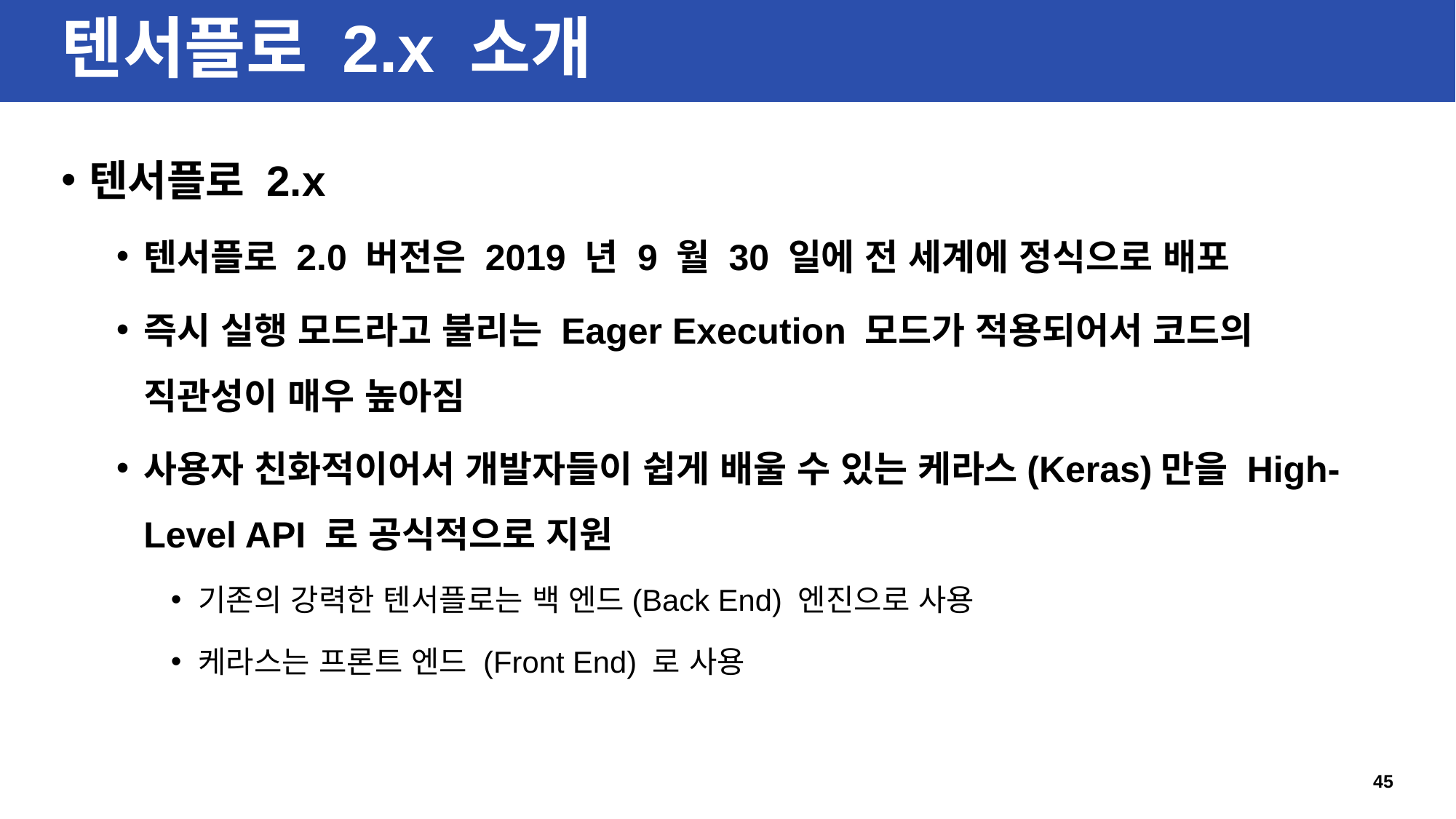

# 텐서플로 2.x 소개
텐서플로 2.x
텐서플로 2.0 버전은 2019 년 9 월 30 일에 전 세계에 정식으로 배포
즉시 실행 모드라고 불리는 Eager Execution 모드가 적용되어서 코드의 직관성이 매우 높아짐
사용자 친화적이어서 개발자들이 쉽게 배울 수 있는 케라스(Keras)만을 High-Level API 로 공식적으로 지원
기존의 강력한 텐서플로는 백 엔드(Back End) 엔진으로 사용
케라스는 프론트 엔드 (Front End) 로 사용

45